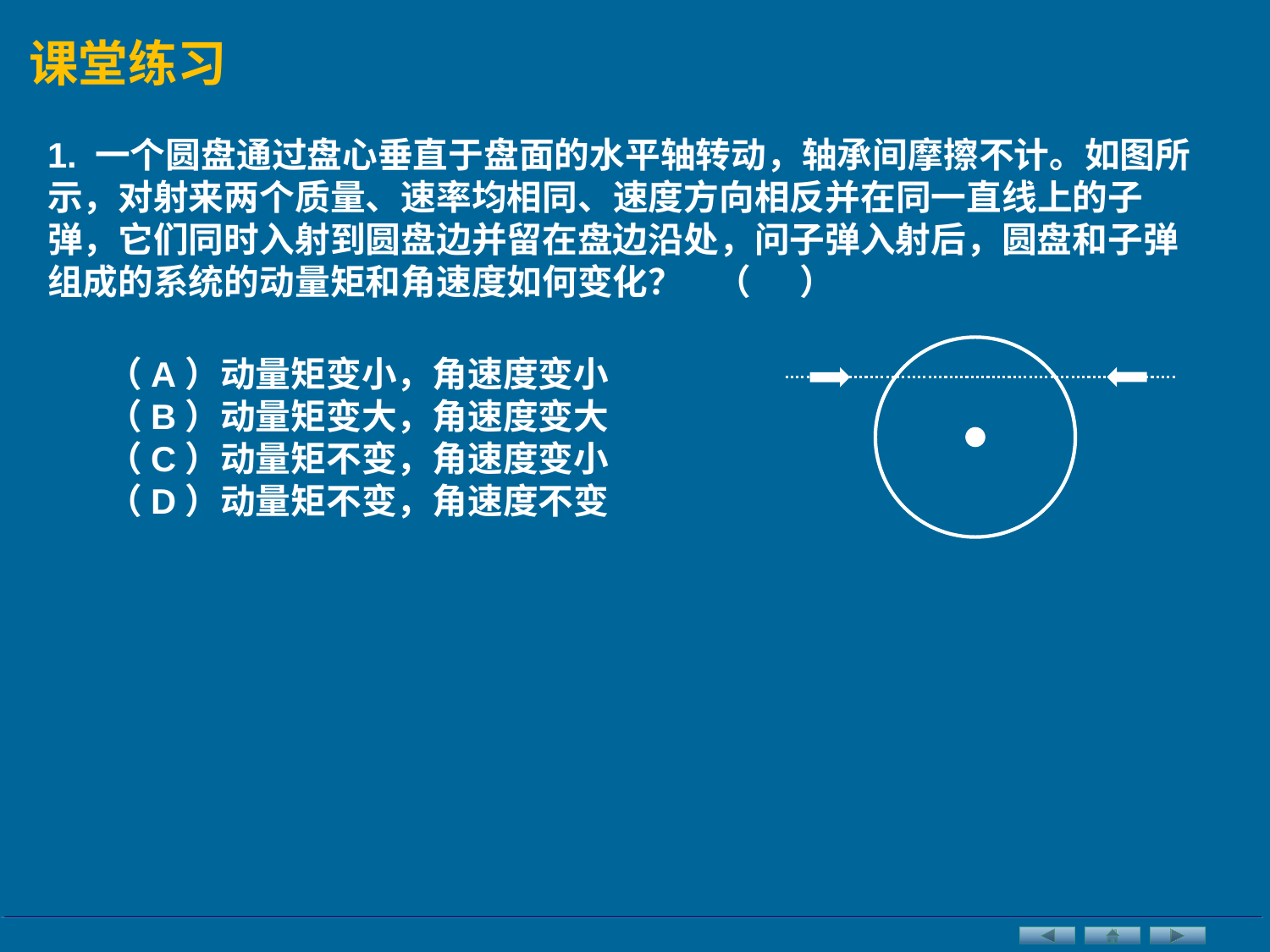

课堂练习
1. 一个圆盘通过盘心垂直于盘面的水平轴转动，轴承间摩擦不计。如图所示，对射来两个质量、速率均相同、速度方向相反并在同一直线上的子弹，它们同时入射到圆盘边并留在盘边沿处，问子弹入射后，圆盘和子弹组成的系统的动量矩和角速度如何变化？    （      ）

（A）动量矩变小，角速度变小
（B）动量矩变大，角速度变大
（C）动量矩不变，角速度变小
（D）动量矩不变，角速度不变